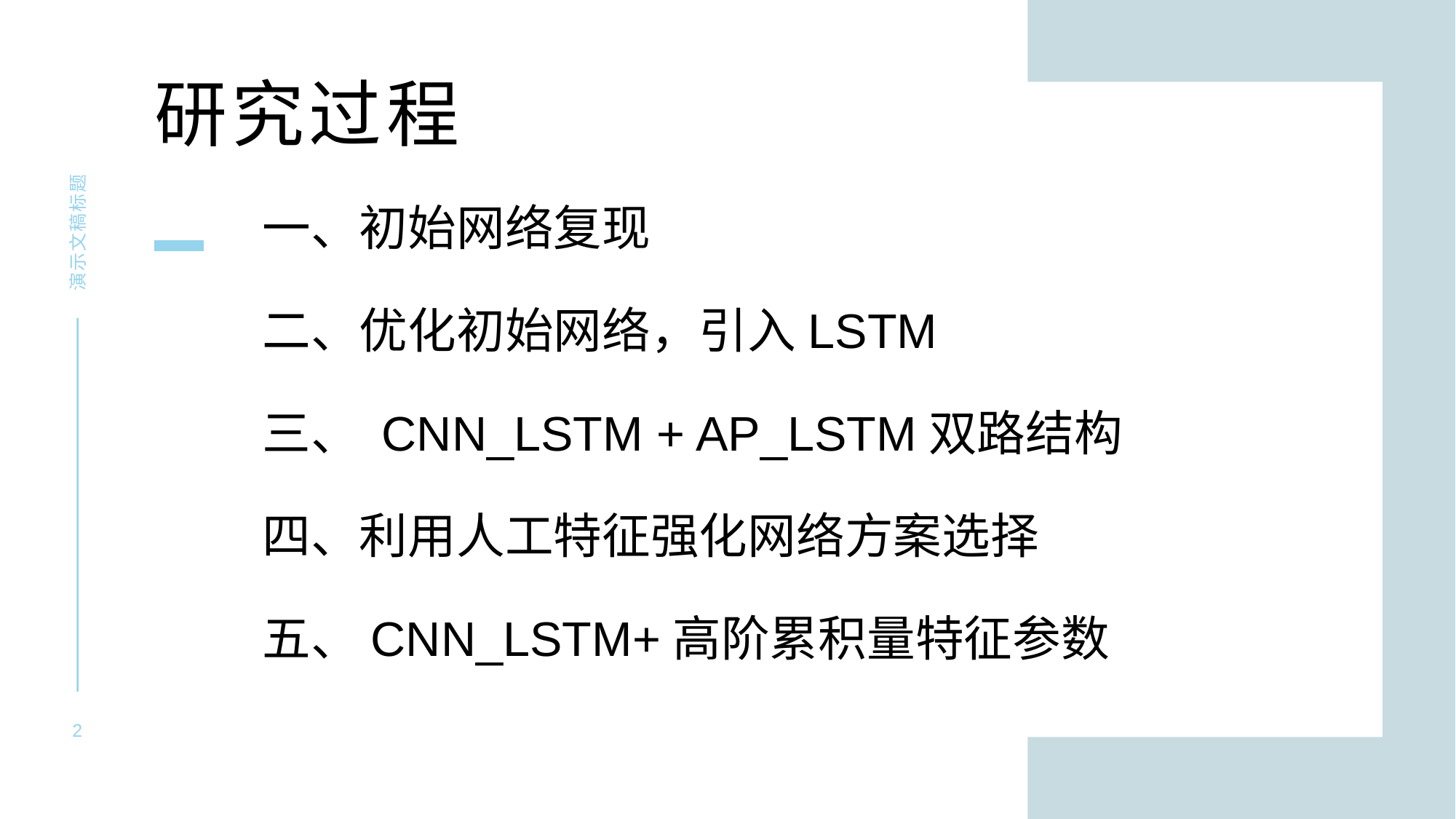

# 研究过程​
一、初始网络复现
二、优化初始网络，引入LSTM
三、 CNN_LSTM + AP_LSTM双路结构
四、利用人工特征强化网络方案选择
五、CNN_LSTM+高阶累积量特征参数

演示文稿标题
2